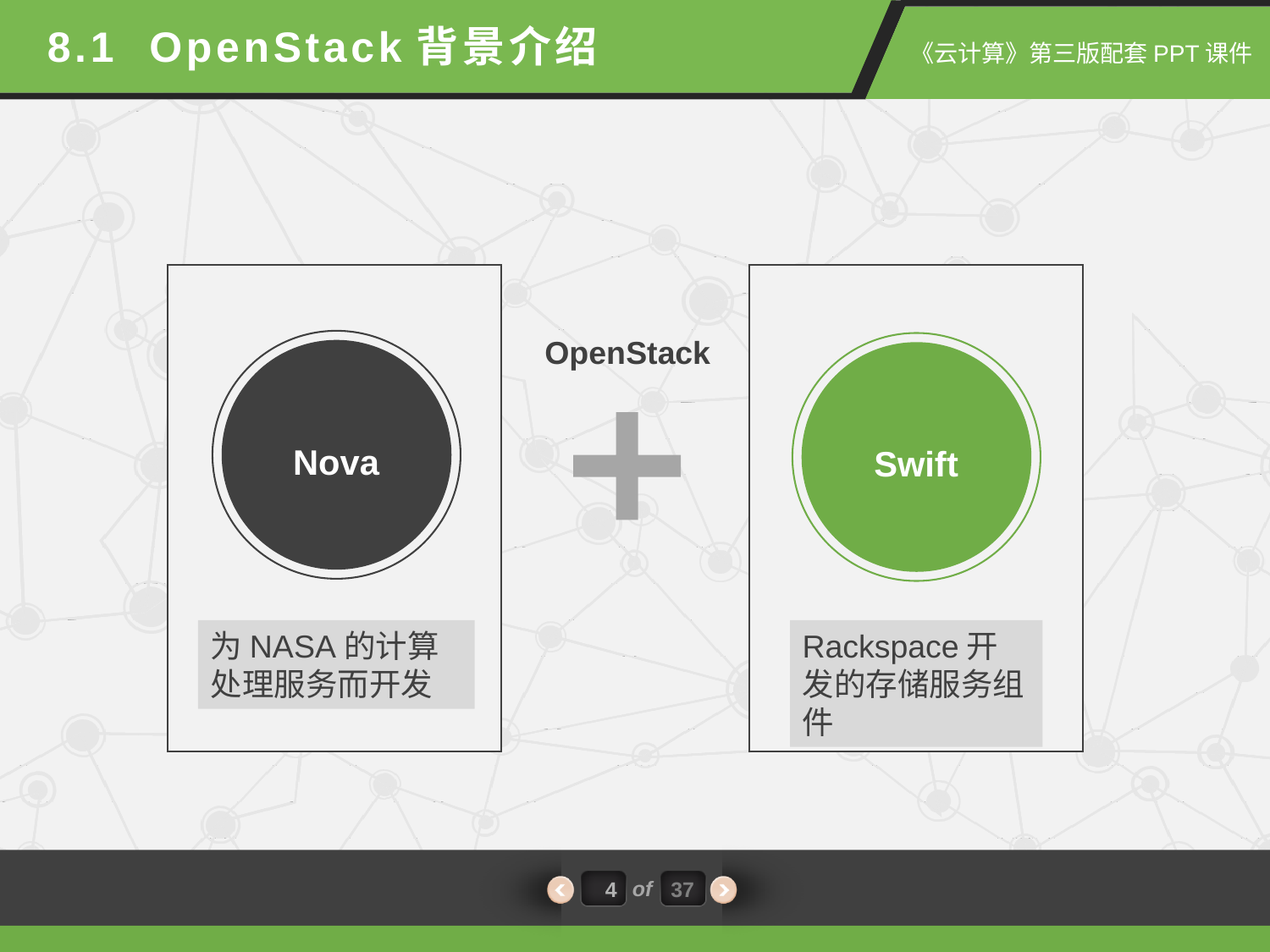

8.1  OpenStack背景介绍

OpenStack

Nova

Swift

Rackspace开发的存储服务组件
为NASA的计算处理服务而开发
4